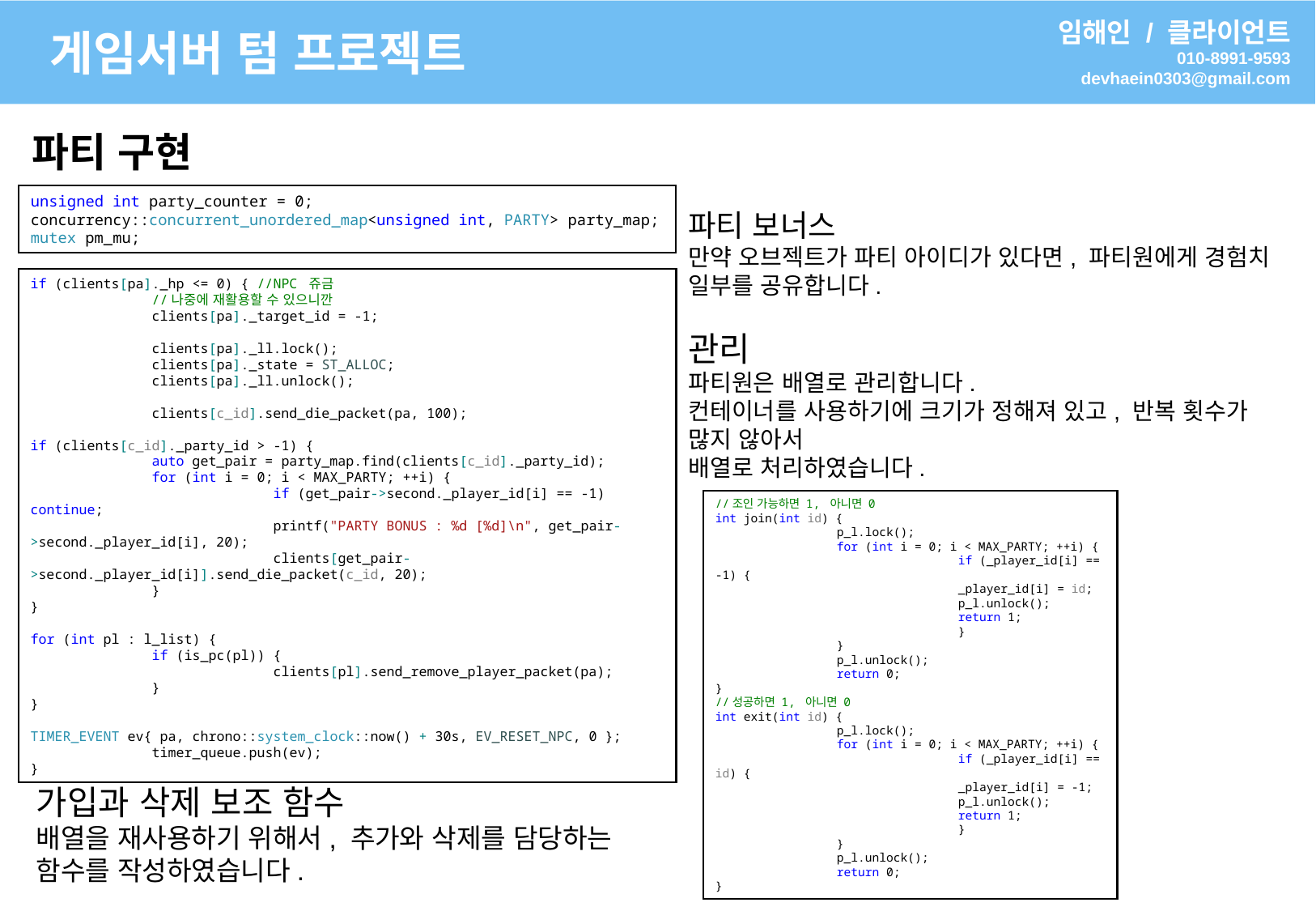

임해인 / 클라이언트
010-8991-9593
devhaein0303@gmail.com
게임서버 텀 프로젝트
파티 구현
unsigned int party_counter = 0;
concurrency::concurrent_unordered_map<unsigned int, PARTY> party_map;
mutex pm_mu;
파티 보너스
만약 오브젝트가 파티 아이디가 있다면, 파티원에게 경험치 일부를 공유합니다.

관리
파티원은 배열로 관리합니다.
컨테이너를 사용하기에 크기가 정해져 있고, 반복 횟수가 많지 않아서
배열로 처리하였습니다.
if (clients[pa]._hp <= 0) { //NPC 쥬금
	//나중에 재활용할 수 있으니깐
	clients[pa]._target_id = -1;

	clients[pa]._ll.lock();
	clients[pa]._state = ST_ALLOC;
	clients[pa]._ll.unlock();

	clients[c_id].send_die_packet(pa, 100);

if (clients[c_id]._party_id > -1) {
	auto get_pair = party_map.find(clients[c_id]._party_id);
	for (int i = 0; i < MAX_PARTY; ++i) {
		if (get_pair->second._player_id[i] == -1) continue;
		printf("PARTY BONUS : %d [%d]\n", get_pair->second._player_id[i], 20);
		clients[get_pair->second._player_id[i]].send_die_packet(c_id, 20);
	}
}

for (int pl : l_list) {
	if (is_pc(pl)) {
		clients[pl].send_remove_player_packet(pa);
	}
}

TIMER_EVENT ev{ pa, chrono::system_clock::now() + 30s, EV_RESET_NPC, 0 };
	timer_queue.push(ev);
}
//조인 가능하면 1, 아니면 0
int join(int id) {
	p_l.lock();
	for (int i = 0; i < MAX_PARTY; ++i) {
		if (_player_id[i] == -1) {
		_player_id[i] = id;
		p_l.unlock();
		return 1;
		}
	}
	p_l.unlock();
	return 0;
}
//성공하면 1, 아니면 0
int exit(int id) {
	p_l.lock();
	for (int i = 0; i < MAX_PARTY; ++i) {
		if (_player_id[i] == id) {
		_player_id[i] = -1;
		p_l.unlock();
		return 1;
		}
	}
	p_l.unlock();
	return 0;
}
가입과 삭제 보조 함수
배열을 재사용하기 위해서, 추가와 삭제를 담당하는 함수를 작성하였습니다.